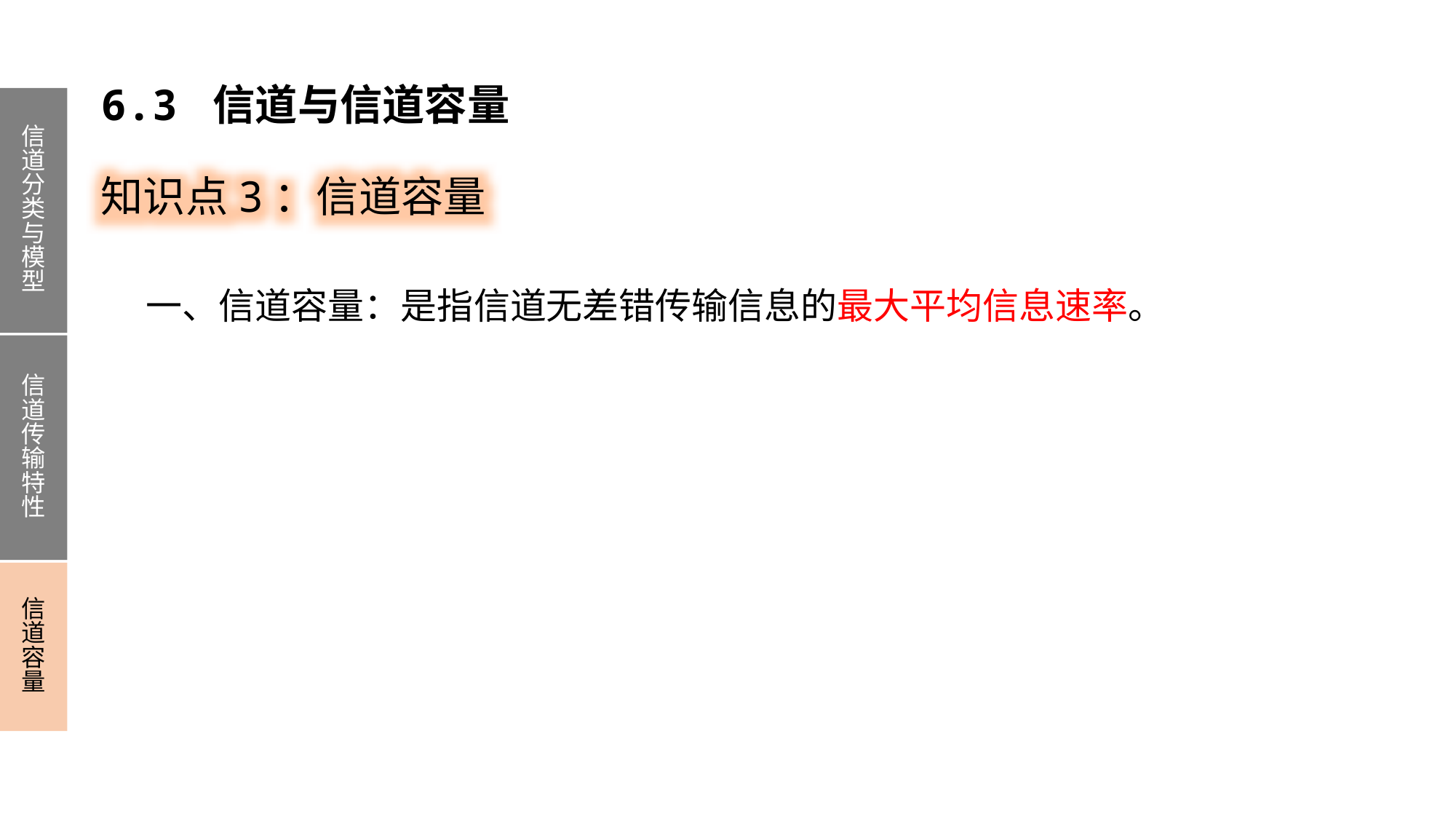

6.3 信道与信道容量
信道分类与模型
信道传输特性
信道容量
知识点3：信道容量
一、信道容量：是指信道无差错传输信息的最大平均信息速率。